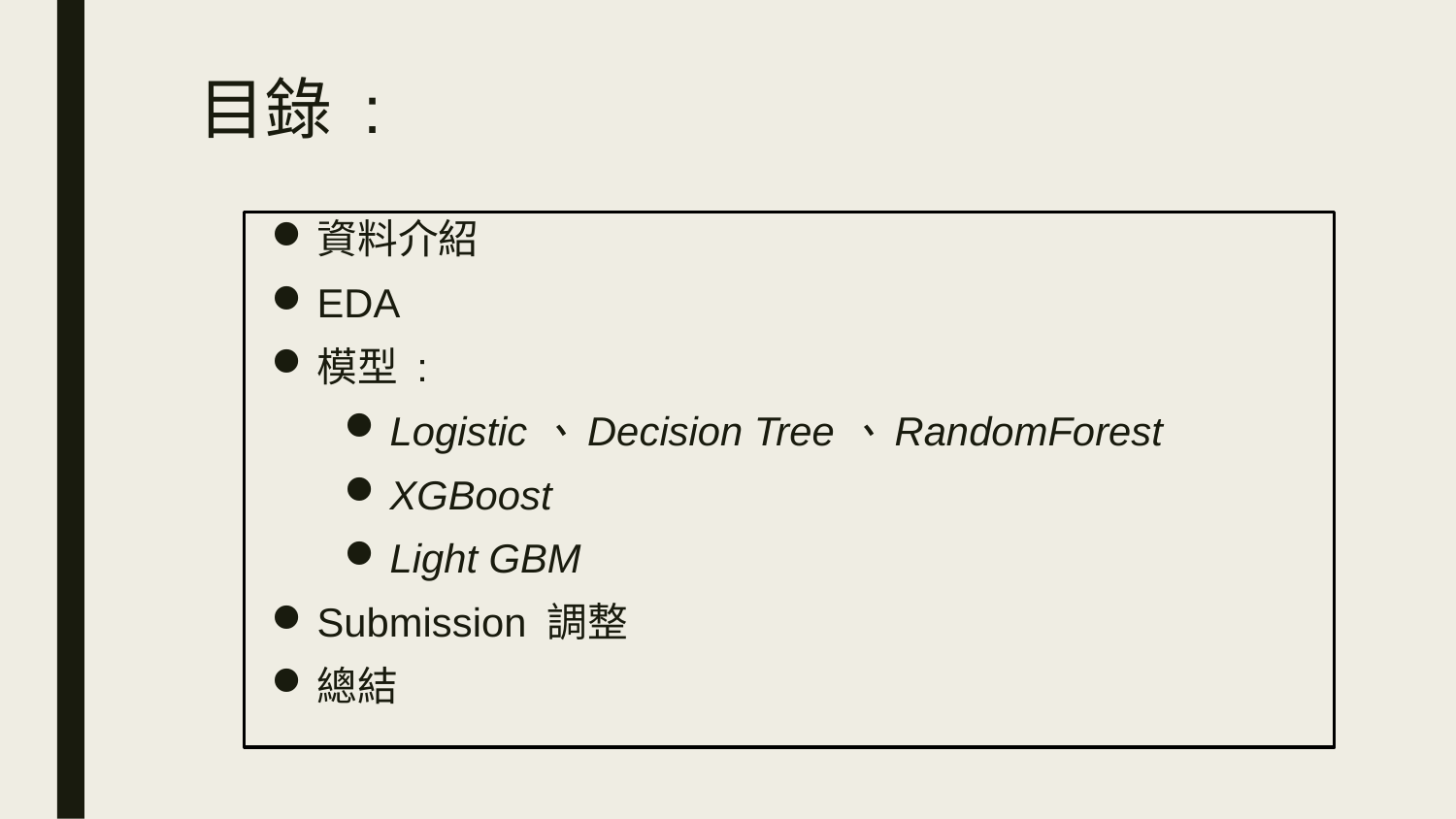

目錄 :
資料介紹
EDA
模型 :
Logistic、Decision Tree、RandomForest
XGBoost
Light GBM
Submission 調整
總結